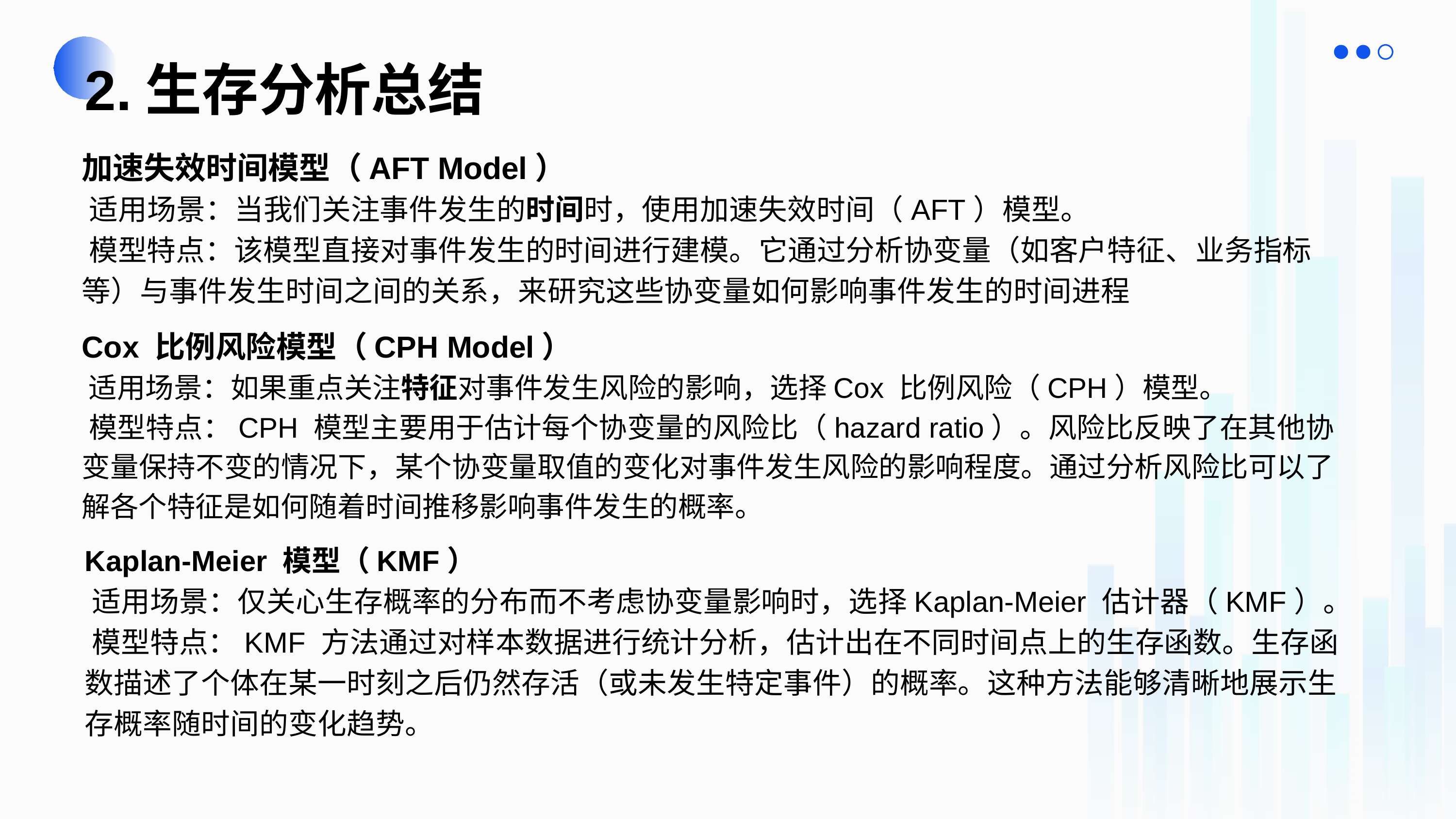

2.生存分析总结

加速失效时间模型（AFT Model）
​适用场景：当我们关注事件发生的时间时，使用加速失效时间（AFT）模型。
​模型特点：该模型直接对事件发生的时间进行建模。它通过分析协变量（如客户特征、业务指标等）与事件发生时间之间的关系，来研究这些协变量如何影响事件发生的时间进程

Cox 比例风险模型（CPH Model）
​适用场景：如果重点关注特征对事件发生风险的影响，选择Cox 比例风险（CPH）模型。
​模型特点：CPH 模型主要用于估计每个协变量的风险比（hazard ratio）。风险比反映了在其他协变量保持不变的情况下，某个协变量取值的变化对事件发生风险的影响程度。通过分析风险比可以了解各个特征是如何随着时间推移影响事件发生的概率。
Kaplan-Meier 模型（KMF）
​适用场景：仅关心生存概率的分布而不考虑协变量影响时，选择Kaplan-Meier 估计器（KMF）。
​模型特点：KMF 方法通过对样本数据进行统计分析，估计出在不同时间点上的生存函数。生存函数描述了个体在某一时刻之后仍然存活（或未发生特定事件）的概率。这种方法能够清晰地展示生存概率随时间的变化趋势。